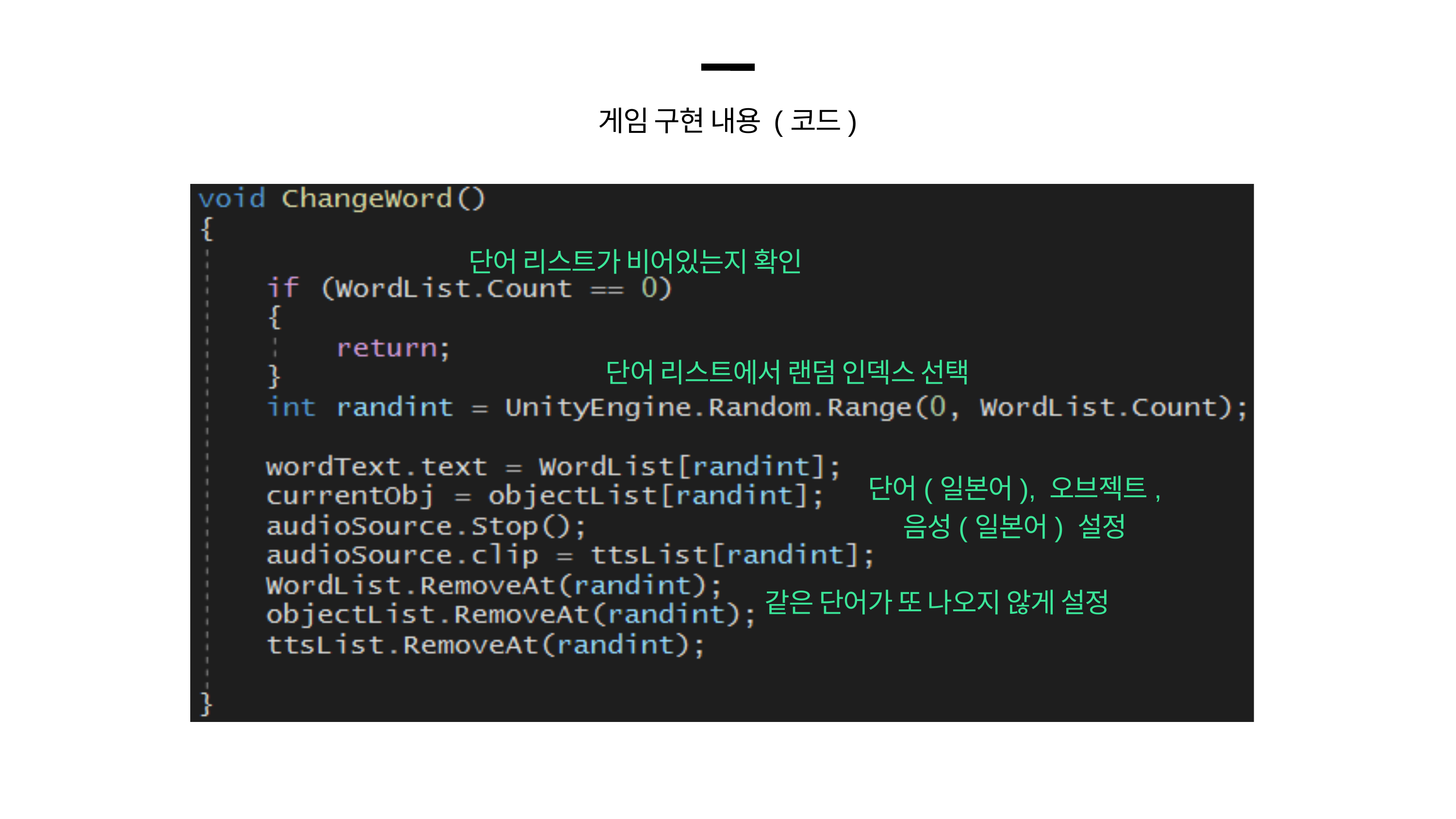

게임 구현 내용 (코드)

단어 리스트가 비어있는지 확인
단어 리스트에서 랜덤 인덱스 선택
단어(일본어), 오브젝트,
음성(일본어) 설정
같은 단어가 또 나오지 않게 설정